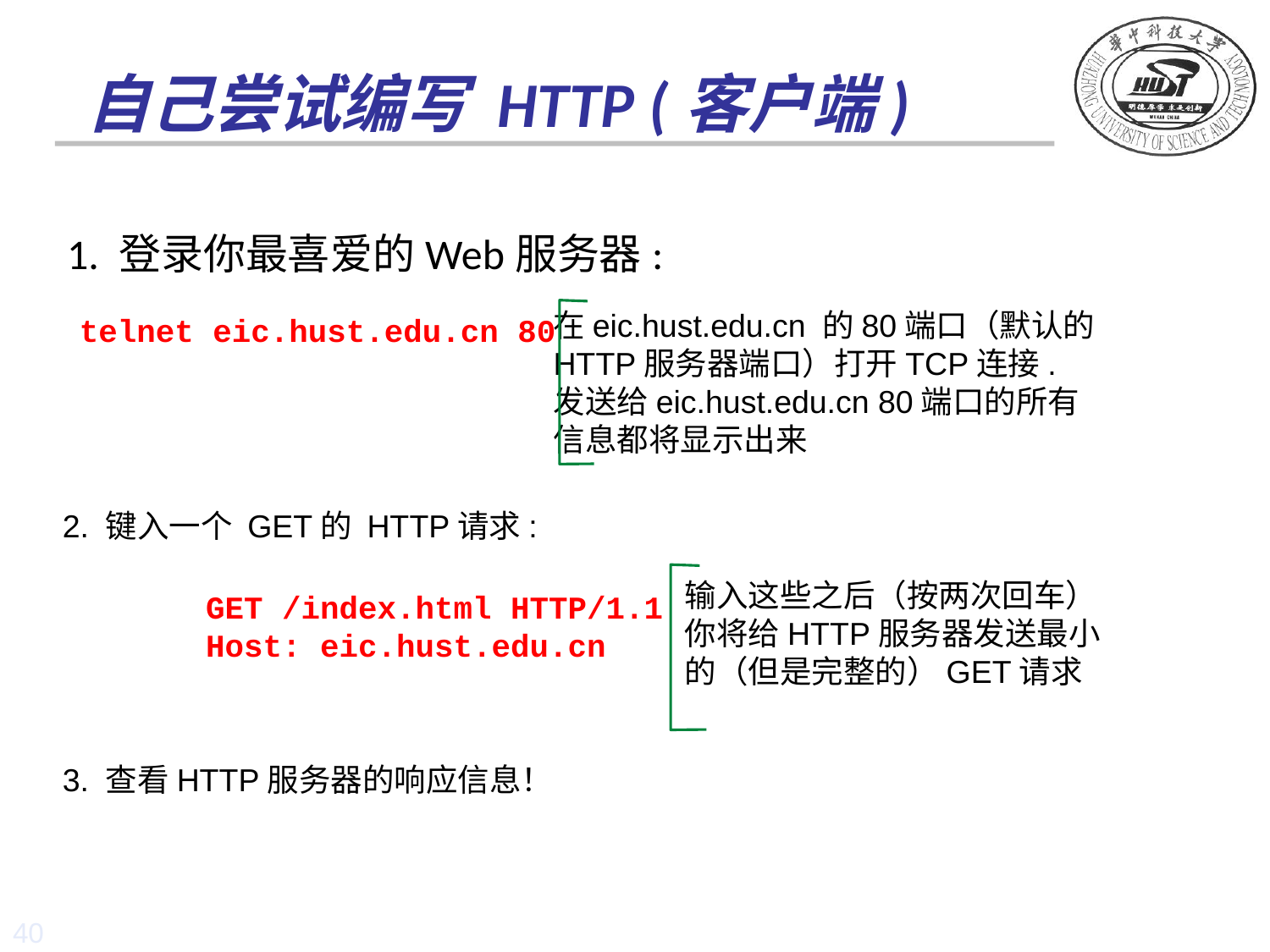

# 自己尝试编写 HTTP (客户端)
1. 登录你最喜爱的Web服务器:
在eic.hust.edu.cn 的80端口（默认的
HTTP服务器端口）打开TCP连接.
发送给eic.hust.edu.cn 80端口的所有
信息都将显示出来

telnet eic.hust.edu.cn 80
2. 键入一个 GET的 HTTP请求:

输入这些之后（按两次回车）
你将给HTTP服务器发送最小
的（但是完整的）GET请求
GET /index.html HTTP/1.1
Host: eic.hust.edu.cn
3. 查看HTTP服务器的响应信息！
40